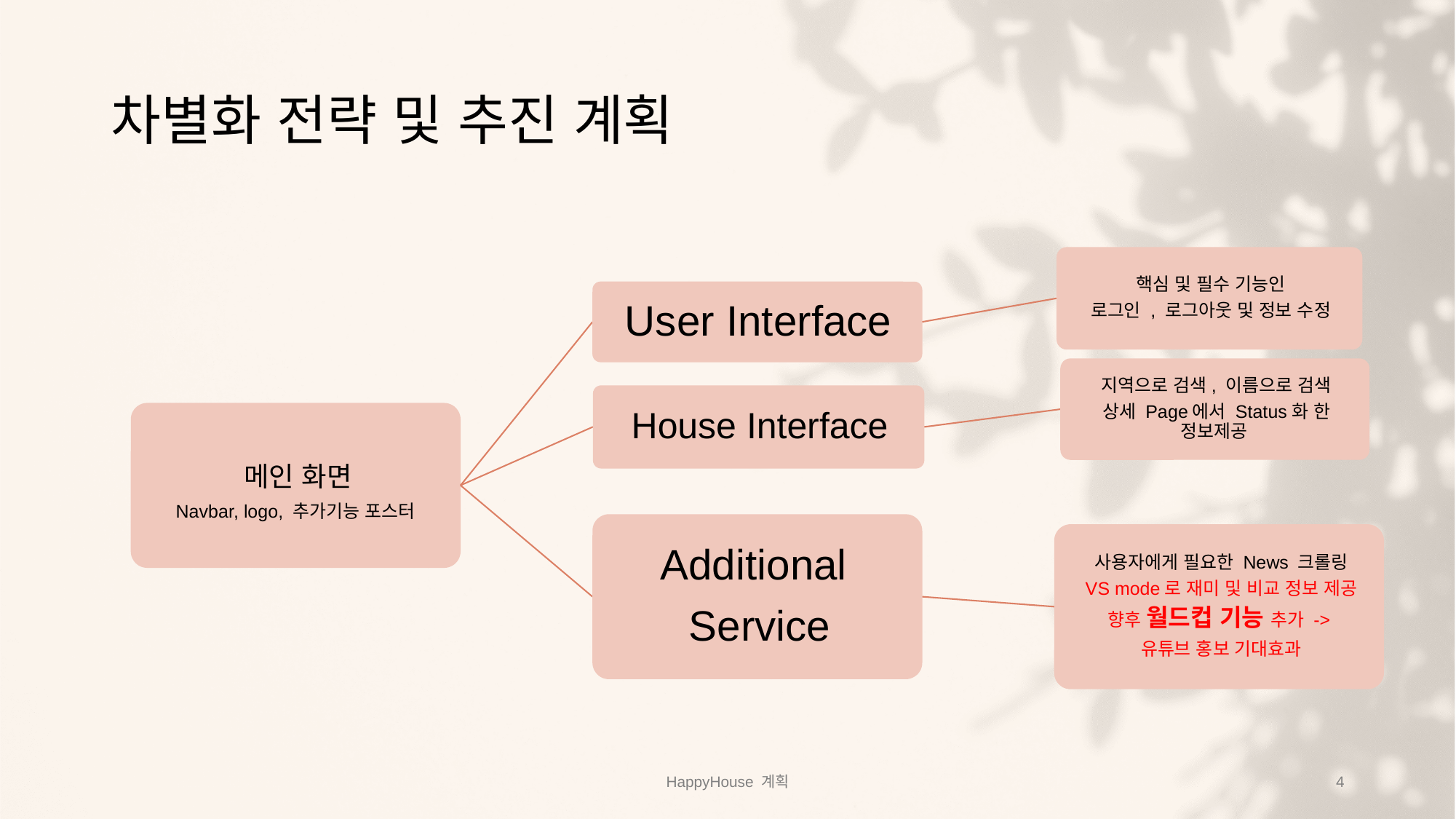

# 차별화 전략 및 추진 계획
메인 화면
Navbar, logo, 추가기능 포스터

User Interface

핵심 및 필수 기능인
로그인 , 로그아웃 및 정보 수정

House Interface

지역으로 검색, 이름으로 검색
상세 Page에서 Status화 한 정보제공

Additional
Service

사용자에게 필요한 News 크롤링
VS mode로 재미 및 비교 정보 제공
향후 월드컵 기능 추가 ->
유튜브 홍보 기대효과
HappyHouse 계획
4